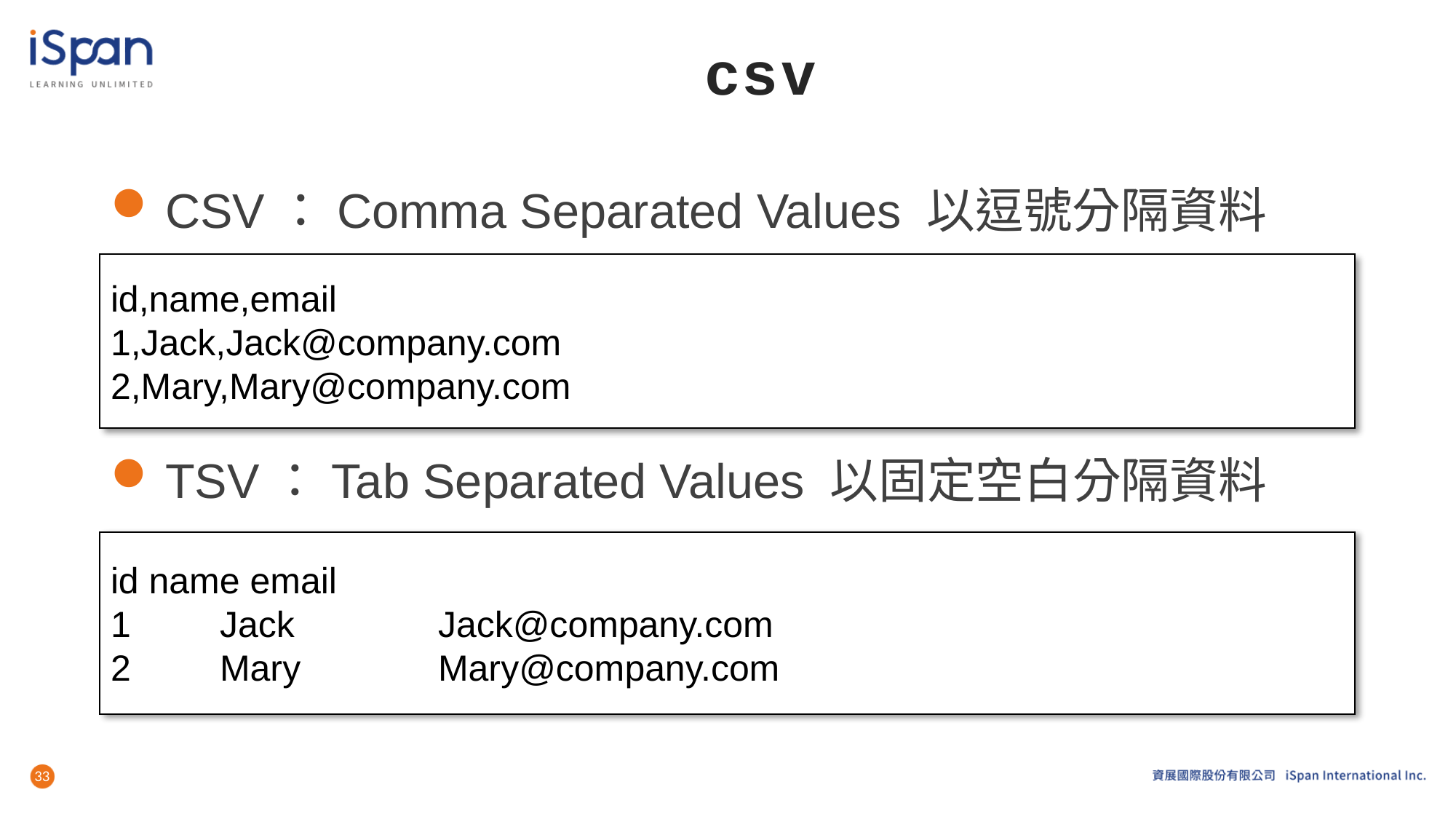

# csv
CSV：Comma Separated Values 以逗號分隔資料

TSV：Tab Separated Values 以固定空白分隔資料

id,name,email
1,Jack,Jack@company.com
2,Mary,Mary@company.com
id name email
1	Jack		Jack@company.com
2	Mary		Mary@company.com
33